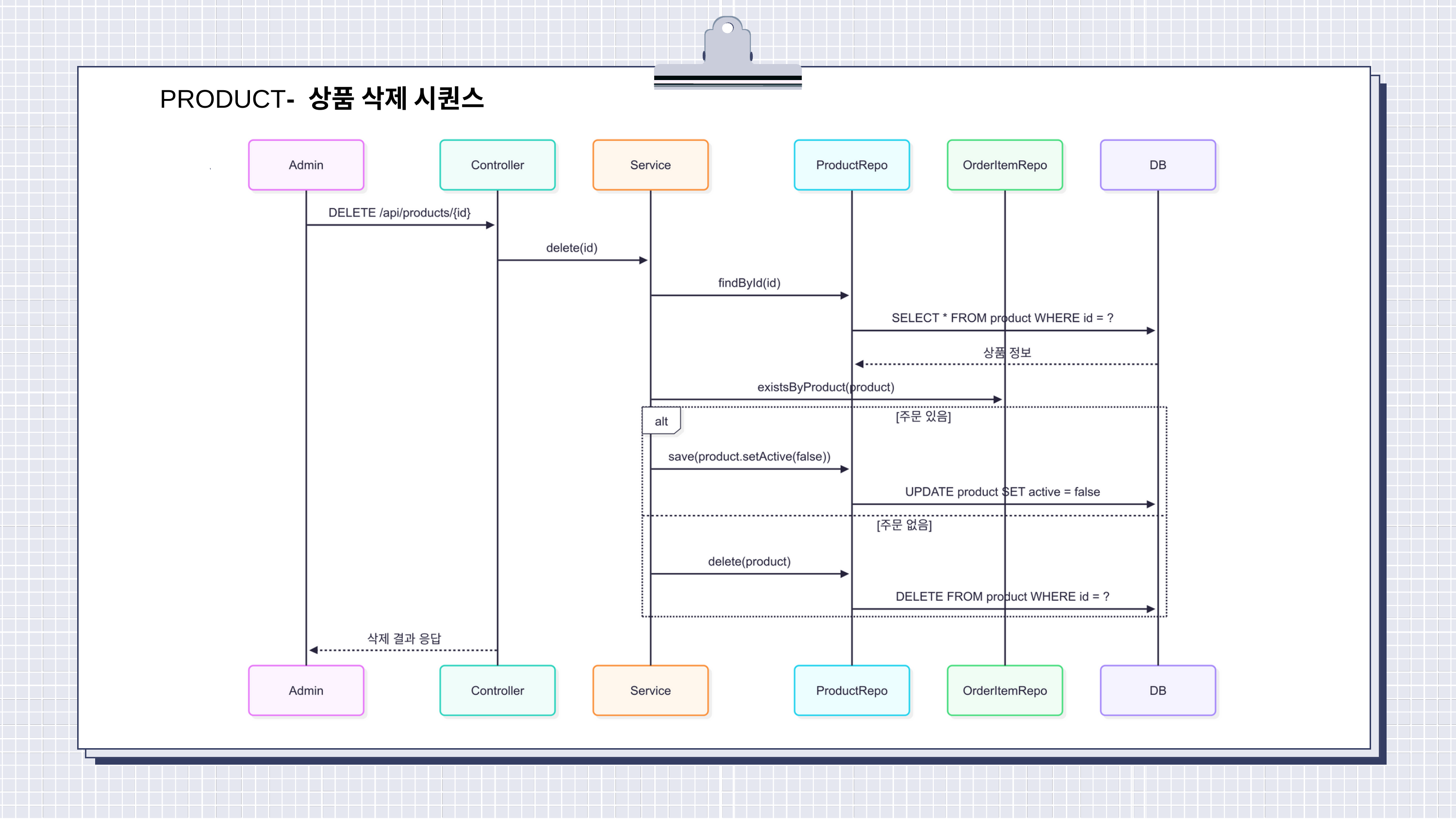

PRODUCT- 상품 삭제 시퀀스
결론

진행 상황 요약